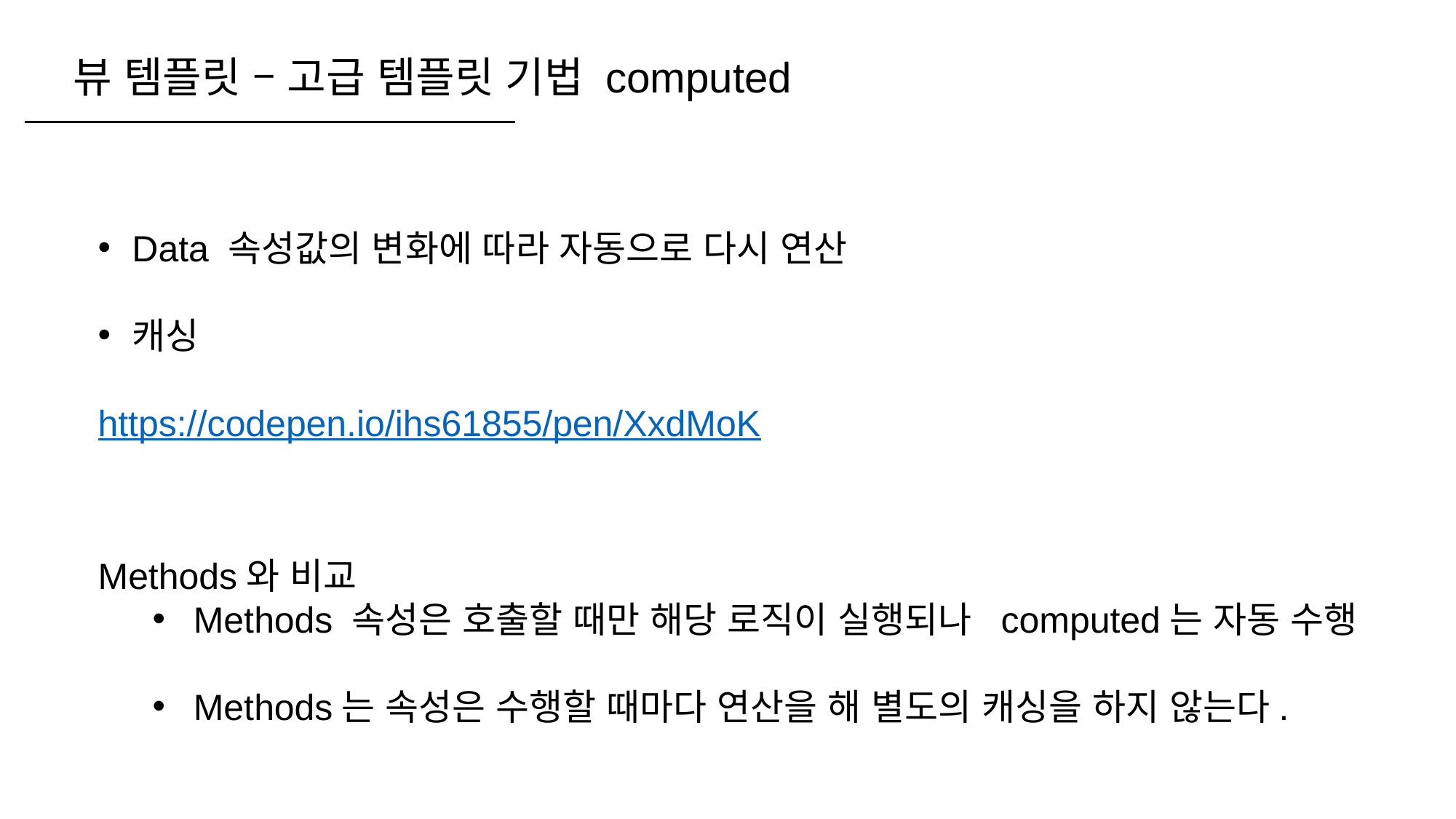

뷰 템플릿 – 고급 템플릿 기법 computed
Data 속성값의 변화에 따라 자동으로 다시 연산

캐싱

https://codepen.io/ihs61855/pen/XxdMoK

Methods와 비교
Methods 속성은 호출할 때만 해당 로직이 실행되나  computed는 자동 수행

Methods는 속성은 수행할 때마다 연산을 해 별도의 캐싱을 하지 않는다.